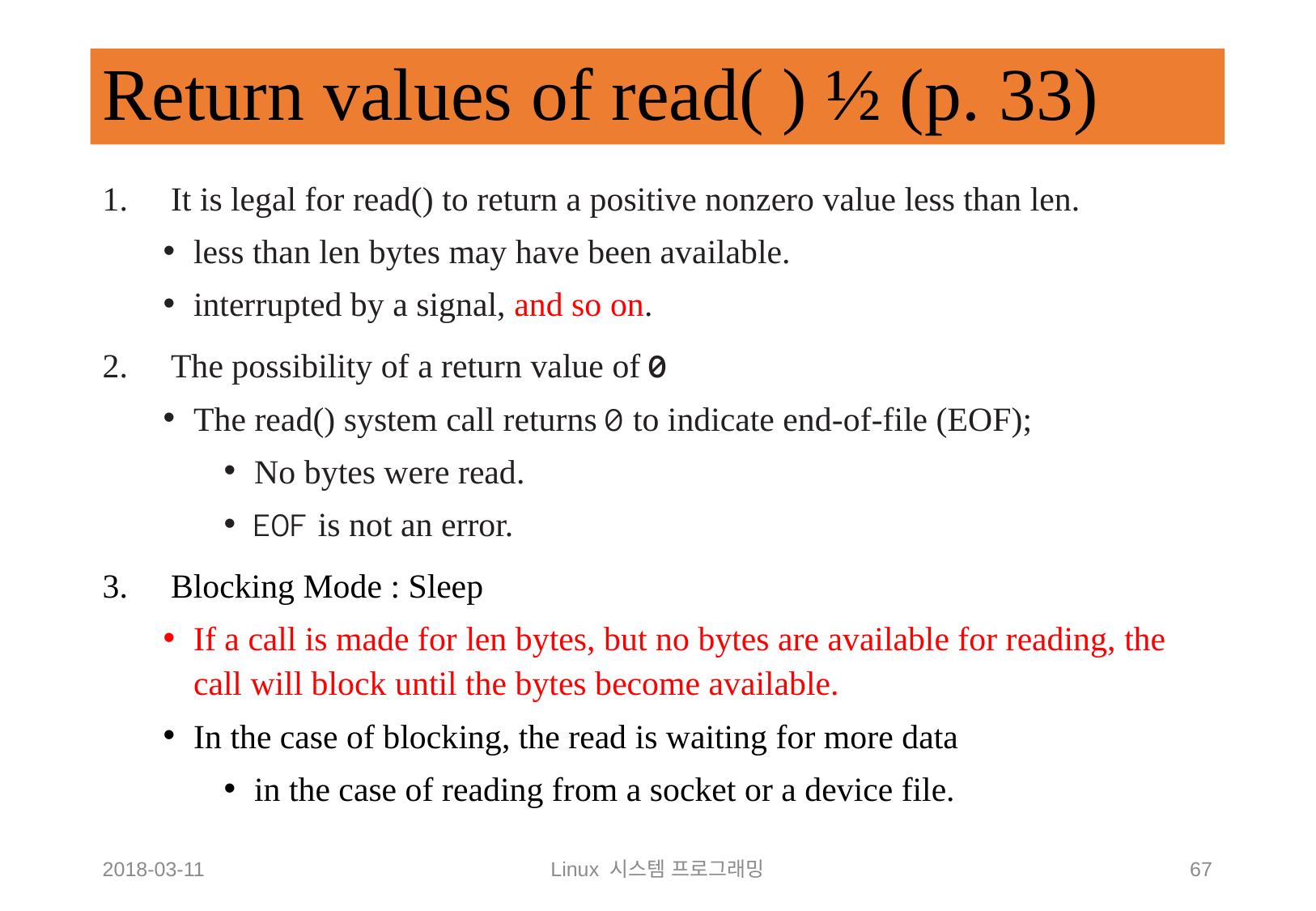

# Return values of read( ) ½ (p. 33)
It is legal for read() to return a positive nonzero value less than len.
less than len bytes may have been available.
interrupted by a signal, and so on.
The possibility of a return value of 0
The read() system call returns 0 to indicate end-of-file (EOF);
No bytes were read.
EOF is not an error.
Blocking Mode : Sleep
If a call is made for len bytes, but no bytes are available for reading, the call will block until the bytes become available.
In the case of blocking, the read is waiting for more data
in the case of reading from a socket or a device file.
2018-03-11
Linux 시스템 프로그래밍
67